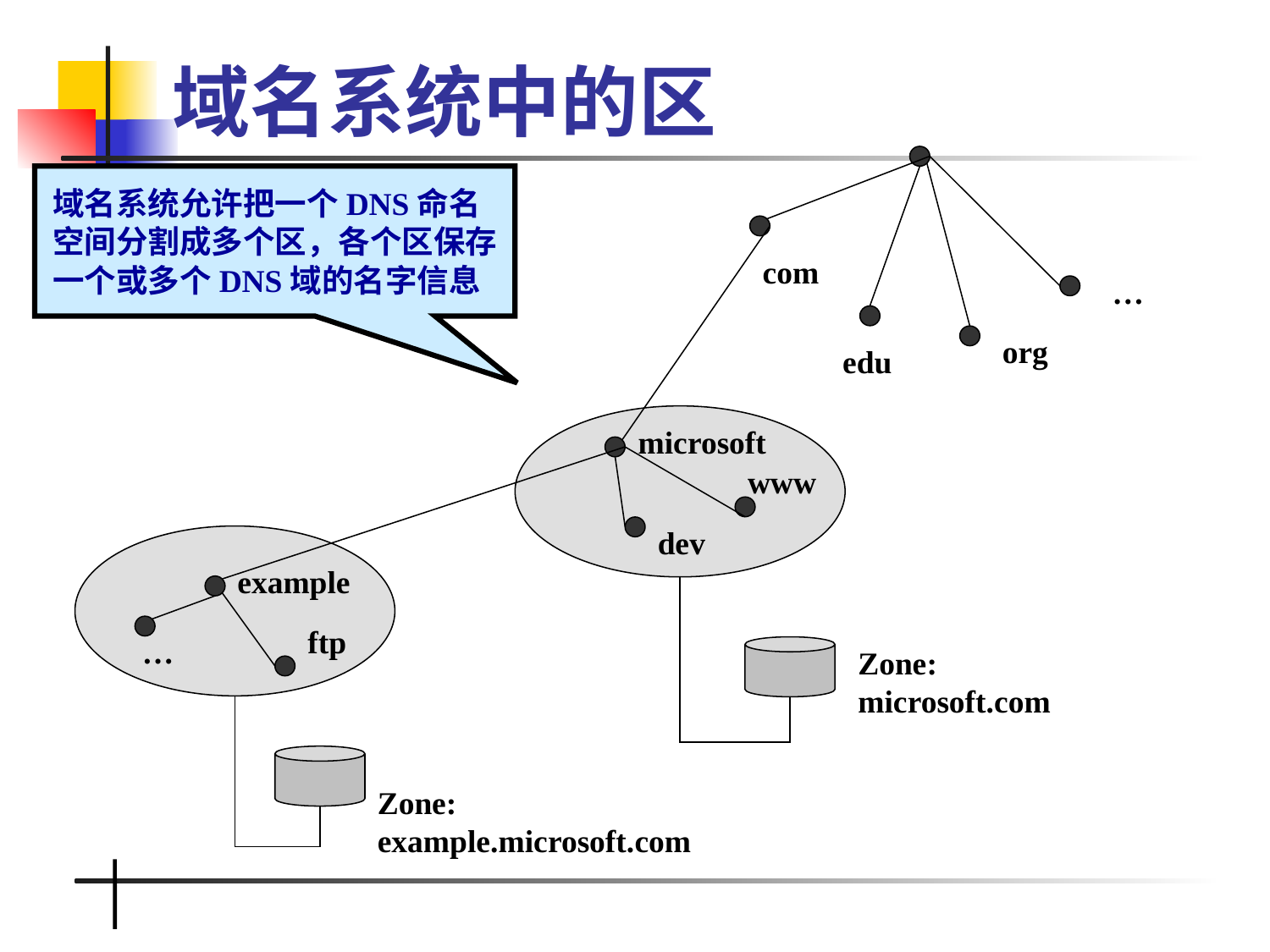

# 域名系统中的区

域名系统允许把一个DNS命名空间分割成多个区，各个区保存一个或多个DNS域的名字信息

com
…

org
edu

microsoft

www

dev

example

ftp
…

Zone:
microsoft.com

Zone:
example.microsoft.com